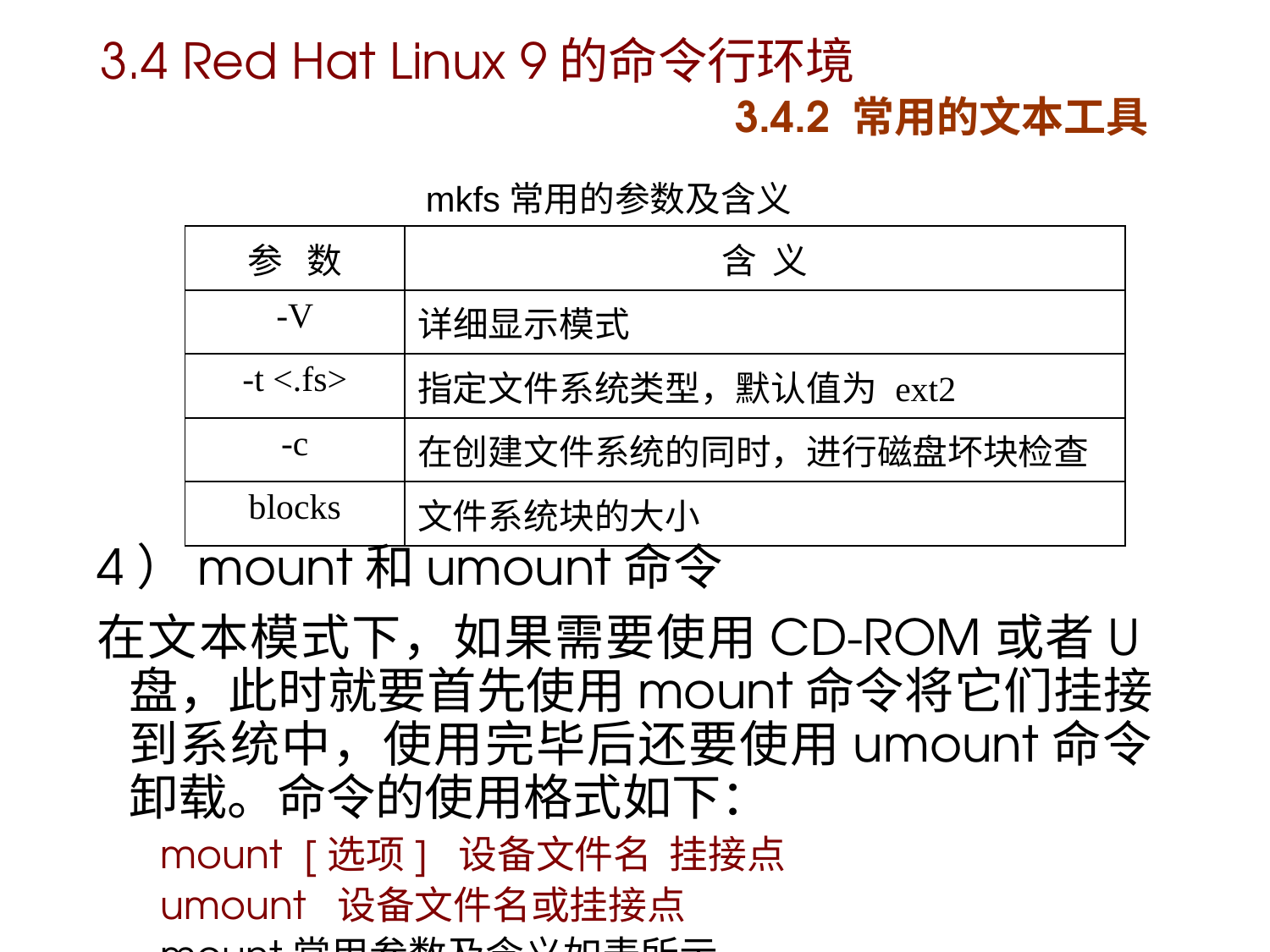

# 3.4 Red Hat Linux 9的命令行环境 3.4.2 常用的文本工具
mkfs常用的参数及含义
| 参 数 | 含 义 |
| --- | --- |
| -V | 详细显示模式 |
| -t <.fs> | 指定文件系统类型，默认值为 ext2 |
| -c | 在创建文件系统的同时，进行磁盘坏块检查 |
| blocks | 文件系统块的大小 |
4）mount和umount命令
在文本模式下，如果需要使用CD-ROM或者U盘，此时就要首先使用mount命令将它们挂接到系统中，使用完毕后还要使用umount命令卸载。命令的使用格式如下：
mount  [选项]  设备文件名  挂接点
umount  设备文件名或挂接点
mount常用参数及含义如表所示。